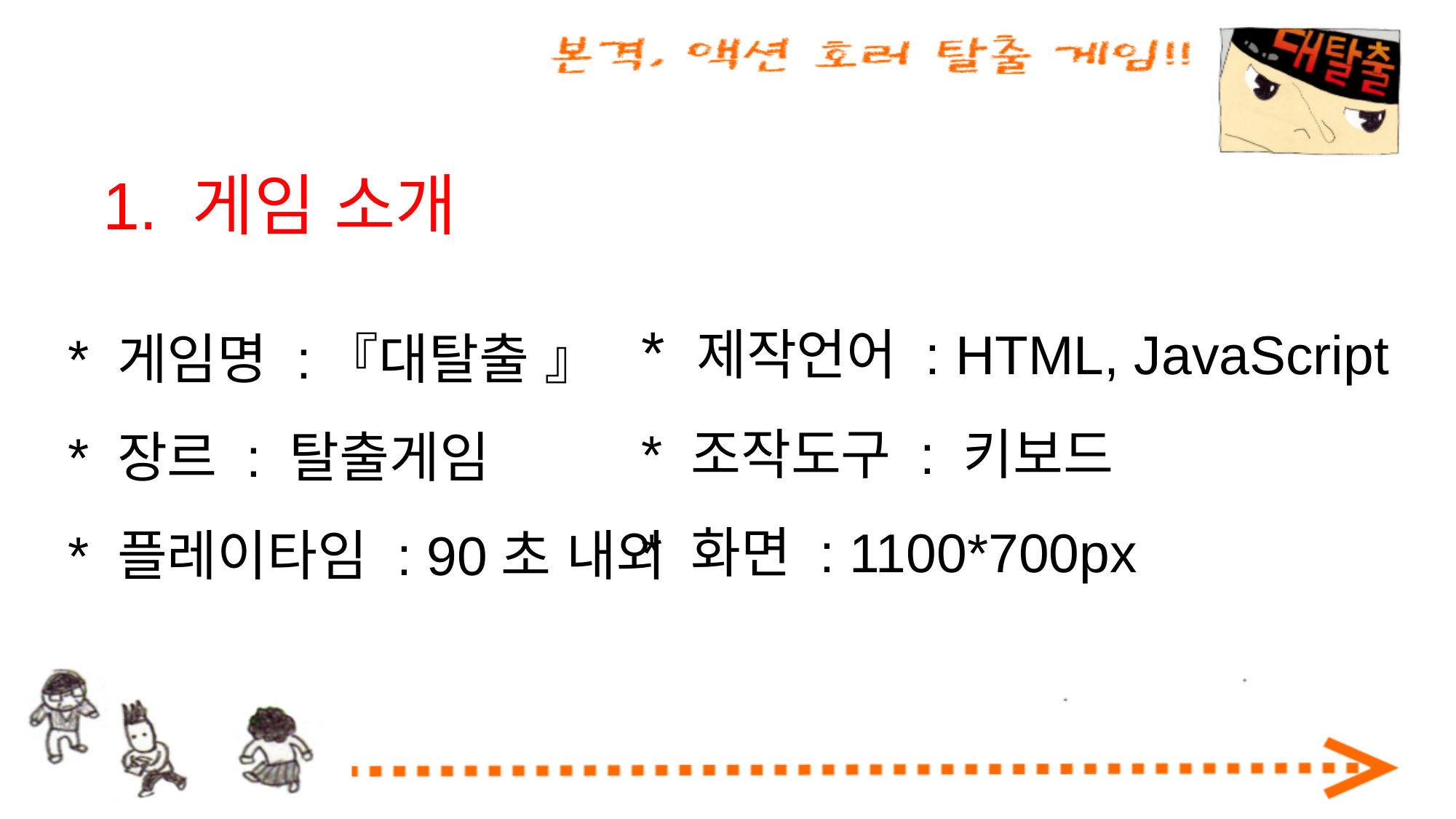

1. 게임 소개
* 제작언어 : HTML, JavaScript
* 조작도구 : 키보드
* 화면 : 1100*700px
* 게임명 :『대탈출 』
* 장르 : 탈출게임
* 플레이타임 : 90초 내외